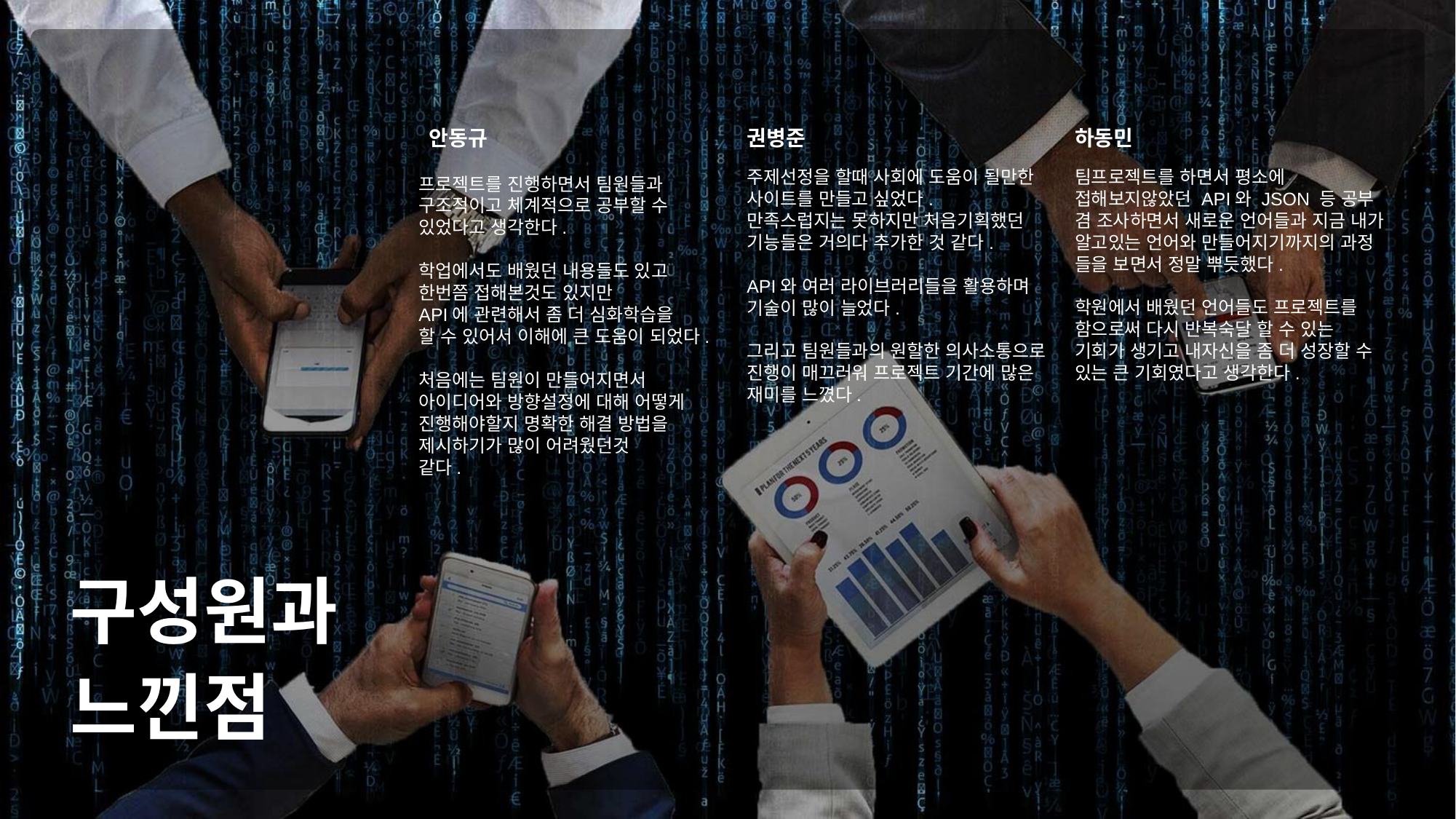

하동민
팀프로젝트를 하면서 평소에 접해보지않았던 API와 JSON 등 공부 겸 조사하면서 새로운 언어들과 지금 내가 알고있는 언어와 만들어지기까지의 과정 들을 보면서 정말 뿌듯했다.

학원에서 배웠던 언어들도 프로젝트를 함으로써 다시 반복숙달 할 수 있는 기회가 생기고 내자신을 좀 더 성장할 수 있는 큰 기회였다고 생각한다.

안동규
권병준
주제선정을 할때 사회에 도움이 될만한 사이트를 만들고 싶었다.
만족스럽지는 못하지만 처음기획했던 기능들은 거의다 추가한 것 같다.

API와 여러 라이브러리들을 활용하며 기술이 많이 늘었다.

그리고 팀원들과의 원할한 의사소통으로 진행이 매끄러워 프로젝트 기간에 많은 재미를 느꼈다.
프로젝트를 진행하면서 팀원들과
구조적이고 체계적으로 공부할 수
있었다고 생각한다.

학업에서도 배웠던 내용들도 있고
한번쯤 접해본것도 있지만
API에 관련해서 좀 더 심화학습을
할 수 있어서 이해에 큰 도움이 되었다.

처음에는 팀원이 만들어지면서
아이디어와 방향설정에 대해 어떻게 진행해야할지 명확한 해결 방법을
제시하기가 많이 어려웠던것
같다.
구성원과 느낀점